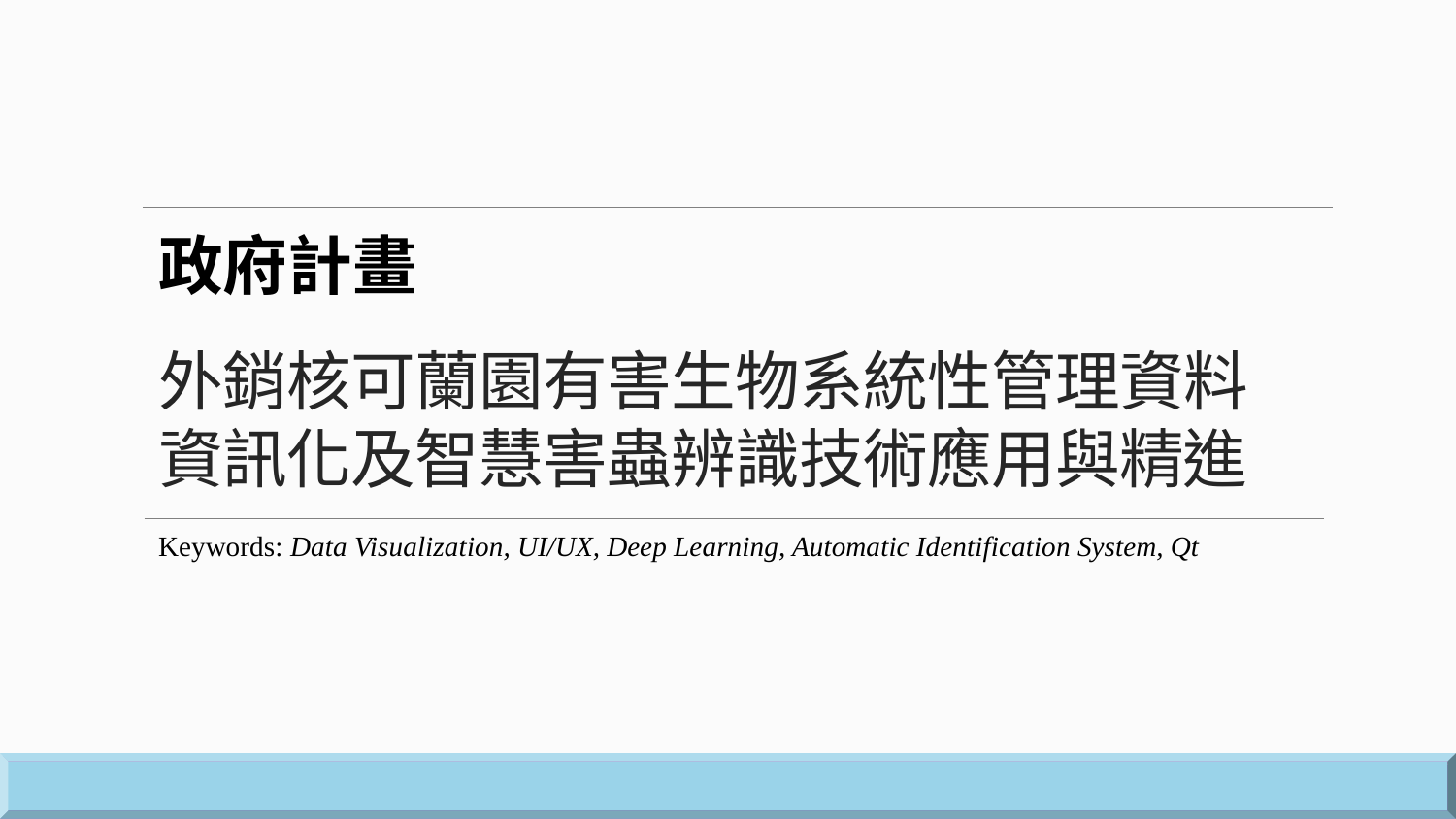

# 外銷核可蘭園有害生物系統性管理資料資訊化及智慧害蟲辨識技術應用與精進
政府計畫
Keywords: Data Visualization, UI/UX, Deep Learning, Automatic Identification System, Qt